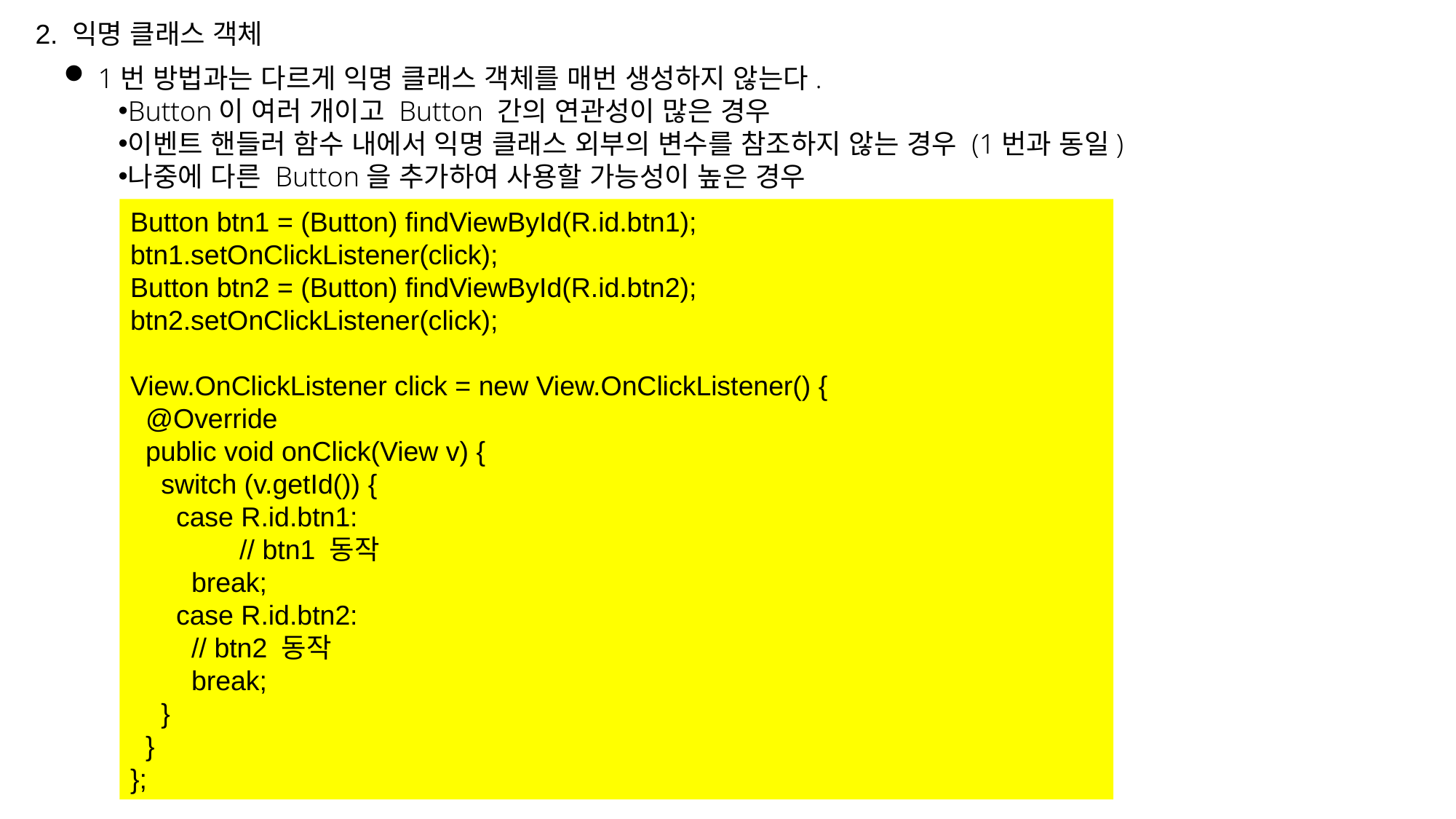

2. 익명 클래스 객체
1번 방법과는 다르게 익명 클래스 객체를 매번 생성하지 않는다.
Button이 여러 개이고 Button 간의 연관성이 많은 경우
이벤트 핸들러 함수 내에서 익명 클래스 외부의 변수를 참조하지 않는 경우 (1번과 동일)
나중에 다른 Button을 추가하여 사용할 가능성이 높은 경우
Button btn1 = (Button) findViewById(R.id.btn1);
btn1.setOnClickListener(click);
Button btn2 = (Button) findViewById(R.id.btn2);
btn2.setOnClickListener(click);

View.OnClickListener click = new View.OnClickListener() {
  @Override
  public void onClick(View v) {
    switch (v.getId()) {
      case R.id.btn1:
      	// btn1 동작
        break;
      case R.id.btn2:
        // btn2 동작
        break;
    }
  }
};